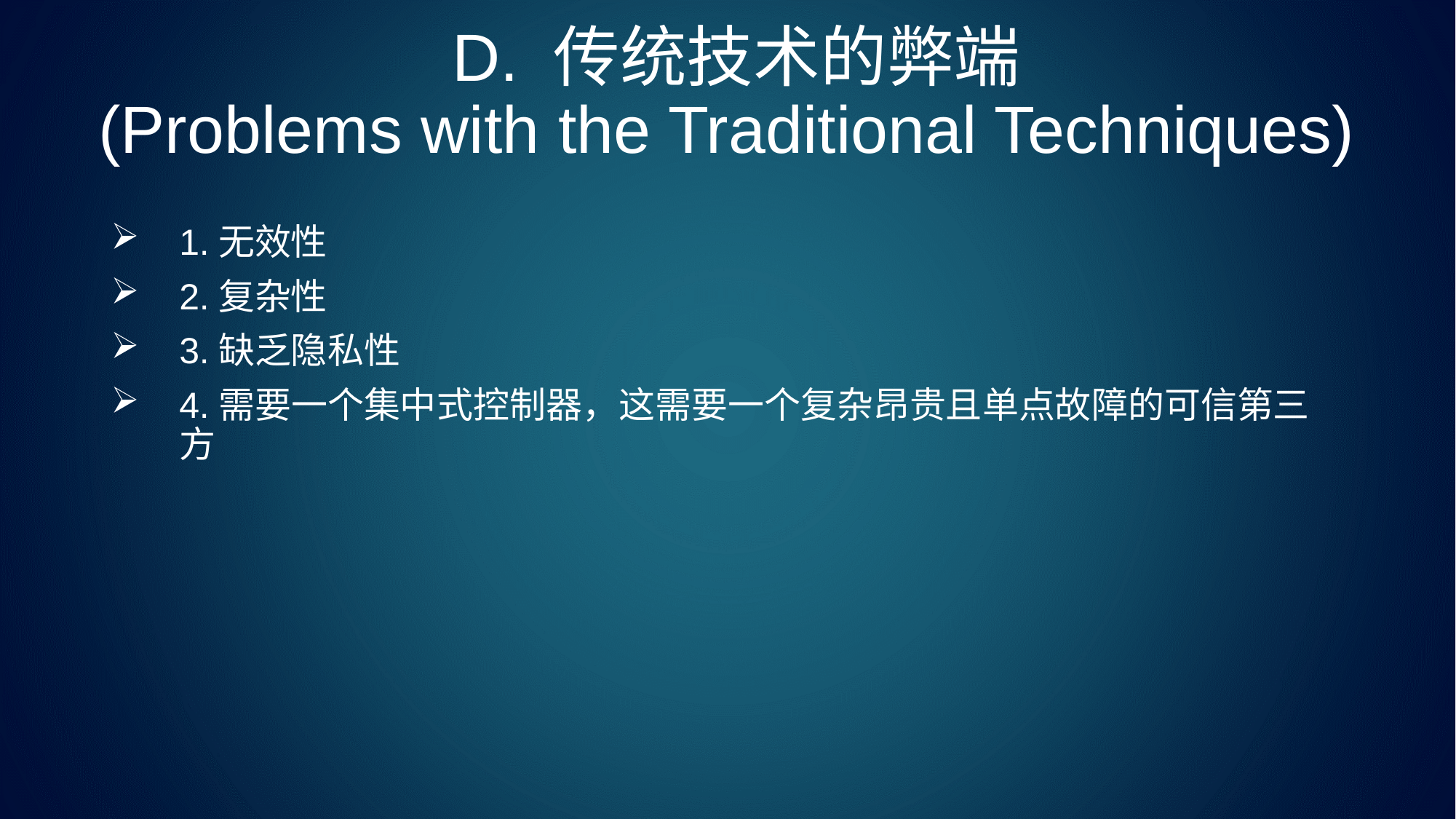

# D. 传统技术的弊端 (Problems with the Traditional Techniques)
1.无效性
2.复杂性
3.缺乏隐私性
4.需要一个集中式控制器，这需要一个复杂昂贵且单点故障的可信第三方